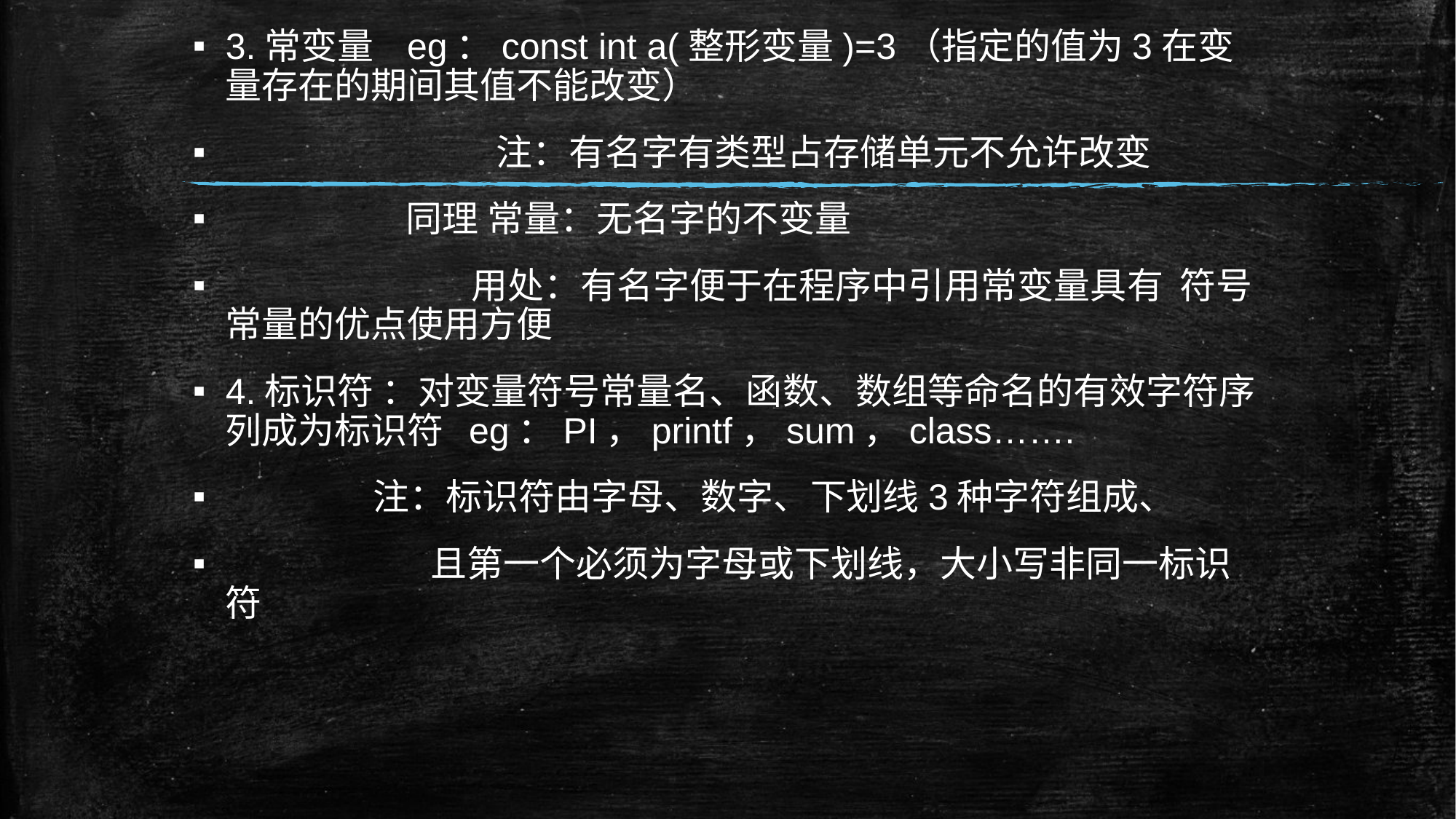

3.常变量   eg：const int a(整形变量)=3（指定的值为3在变量存在的期间其值不能改变）
                                注：有名字有类型占存储单元不允许改变
                     同理 常量：无名字的不变量
                             用处：有名字便于在程序中引用常变量具有  符号常量的优点使用方便
4.标识符 ：对变量符号常量名、函数、数组等命名的有效字符序列成为标识符  eg：PI，printf，sum，class…….
                 注：标识符由字母、数字、下划线3种字符组成、
                        且第一个必须为字母或下划线，大小写非同一标识符